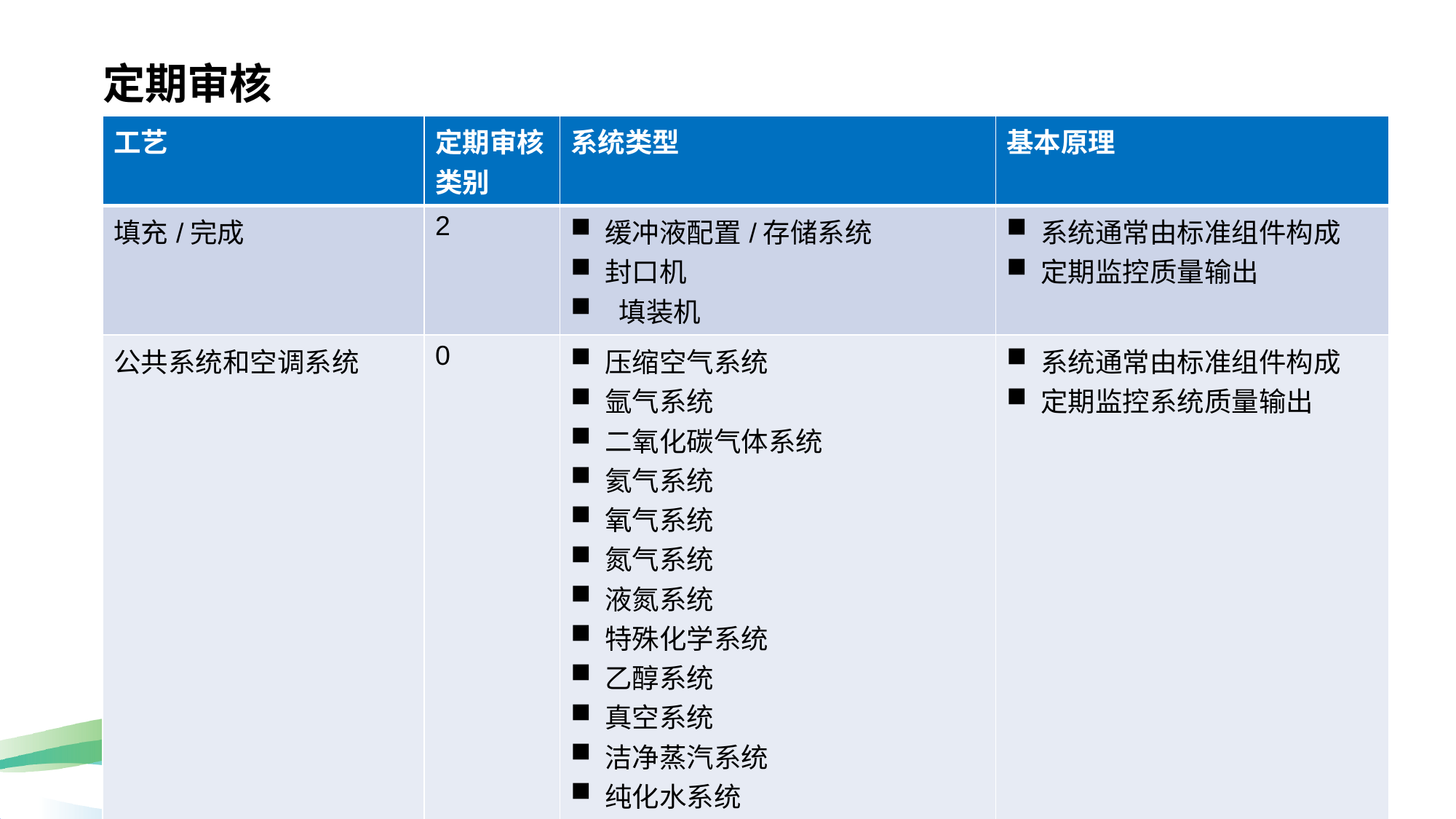

# 定期审核
| 工艺 | 定期审核类别 | 系统类型 | 基本原理 |
| --- | --- | --- | --- |
| 填充/完成 | 2 | 缓冲液配置/存储系统 封口机 填装机 | 系统通常由标准组件构成 定期监控质量输出 |
| 公共系统和空调系统 | 0 | 压缩空气系统 氩气系统 二氧化碳气体系统 氦气系统 氧气系统 氮气系统 液氮系统 特殊化学系统 乙醇系统 真空系统 洁净蒸汽系统 纯化水系统 注射用水系统 空调系统 | 系统通常由标准组件构成 定期监控系统质量输出 |
72/119